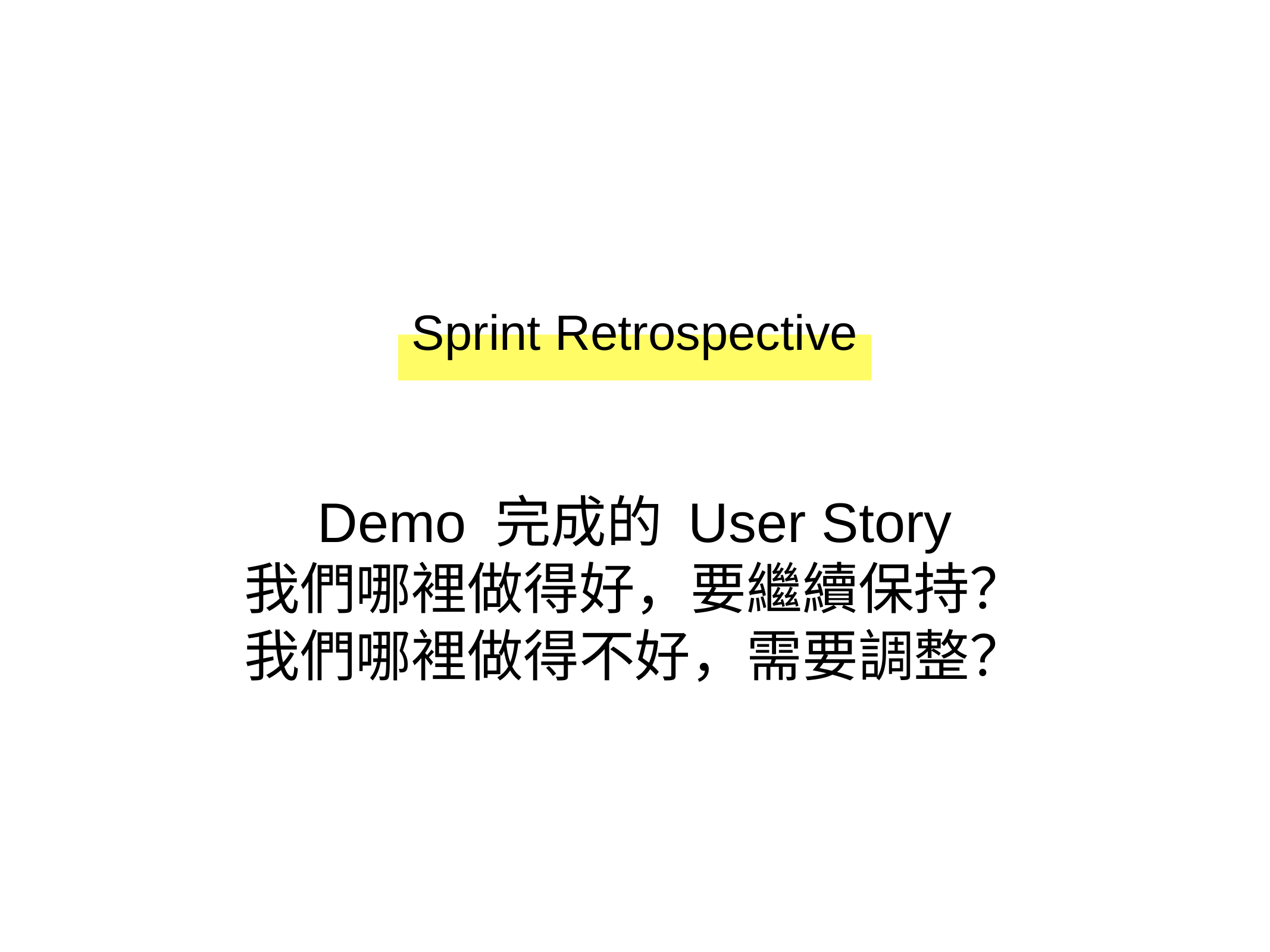

Sprint Retrospective

# Demo 完成的 User Story
我們哪裡做得好，要繼續保持？
我們哪裡做得不好，需要調整？